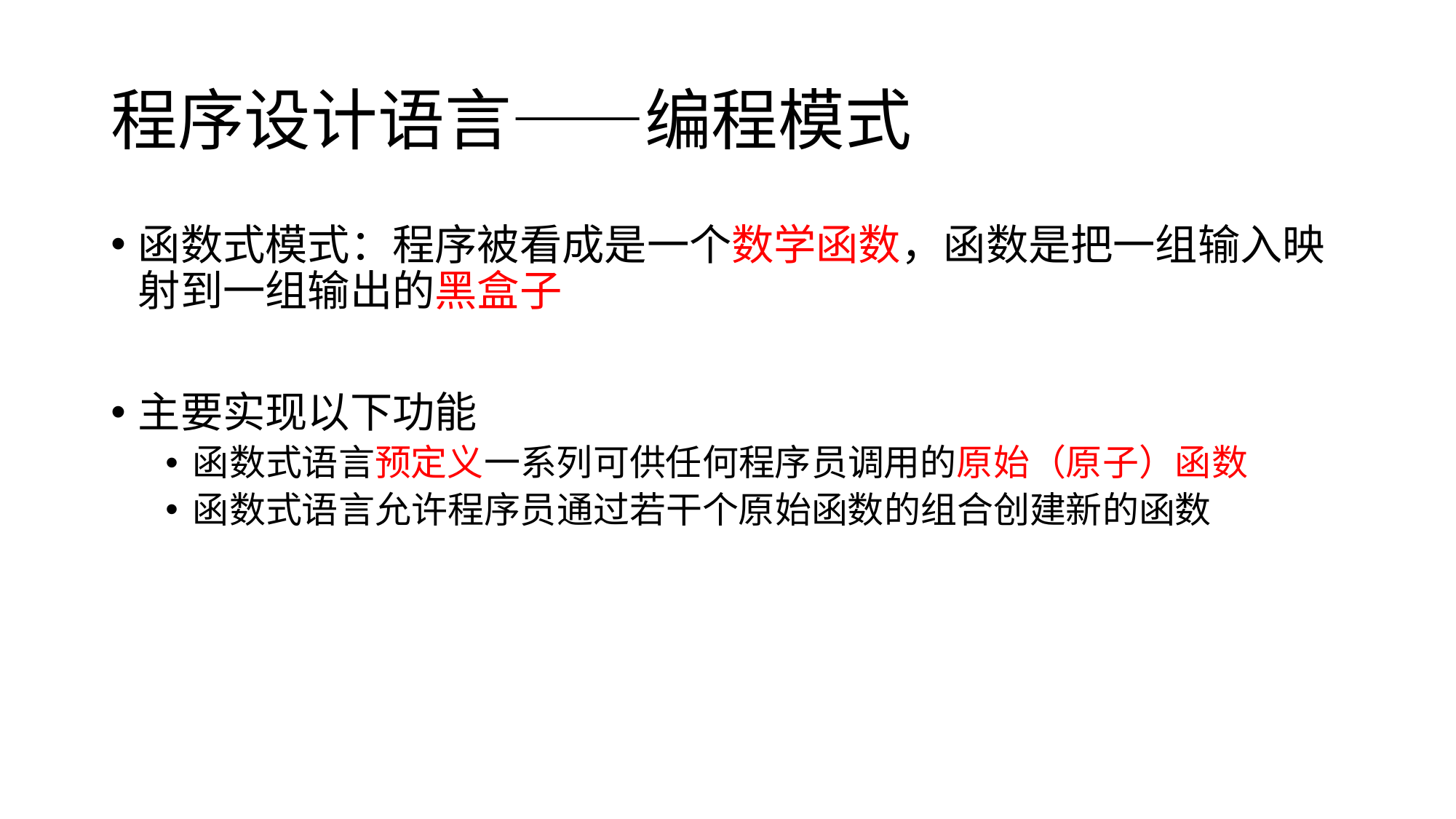

# 程序设计语言——编程模式
函数式模式：程序被看成是一个数学函数，函数是把一组输入映射到一组输出的黑盒子

主要实现以下功能
函数式语言预定义一系列可供任何程序员调用的原始（原子）函数
函数式语言允许程序员通过若干个原始函数的组合创建新的函数